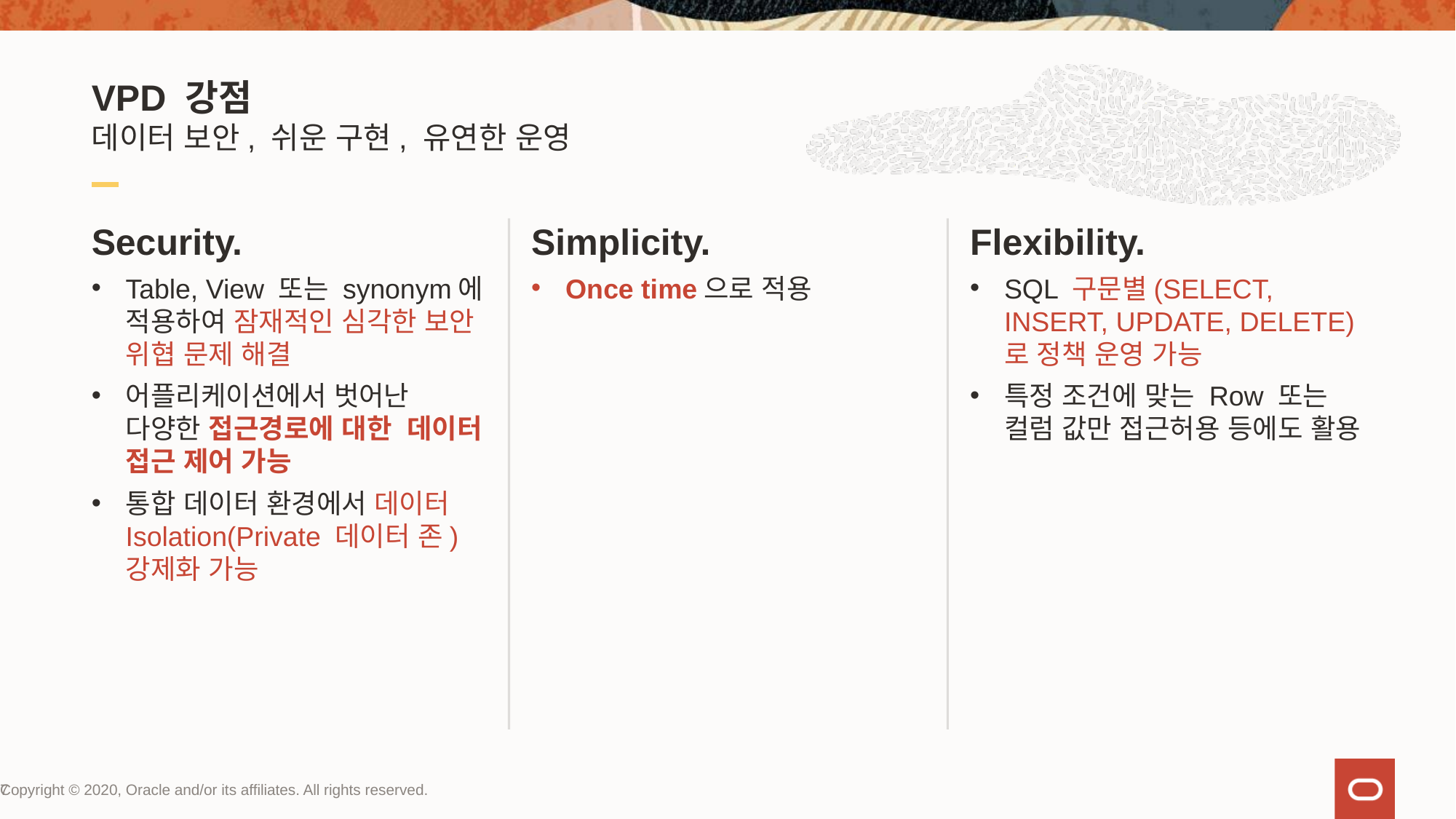

# VPD 강점
데이터 보안, 쉬운 구현, 유연한 운영
Security.
Table, View 또는 synonym에 적용하여 잠재적인 심각한 보안 위협 문제 해결
어플리케이션에서 벗어난 다양한 접근경로에 대한  데이터 접근 제어 가능
통합 데이터 환경에서 데이터 Isolation(Private 데이터 존) 강제화 가능

Simplicity.
Once time으로 적용

Flexibility.
SQL 구문별(SELECT, INSERT, UPDATE, DELETE)로 정책 운영 가능
특정 조건에 맞는 Row 또는 컬럼 값만 접근허용 등에도 활용

7
Copyright © 2020, Oracle and/or its affiliates. All rights reserved.